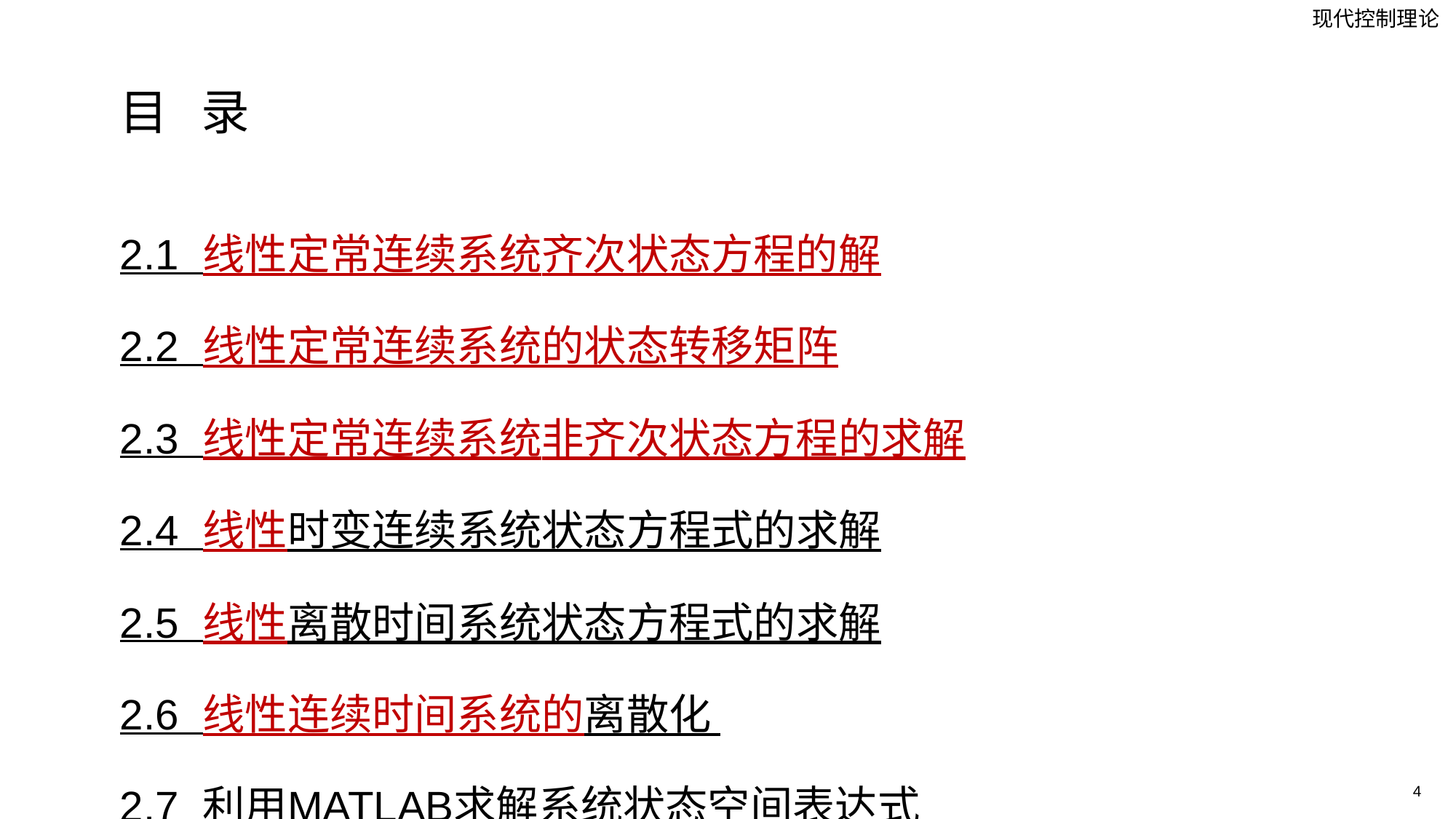

# 目   录
2.1  线性定常连续系统齐次状态方程的解
2.2  线性定常连续系统的状态转移矩阵
2.3  线性定常连续系统非齐次状态方程的求解
2.4  线性时变连续系统状态方程式的求解
2.5  线性离散时间系统状态方程式的求解
2.6  线性连续时间系统的离散化
2.7  利用MATLAB求解系统状态空间表达式
4